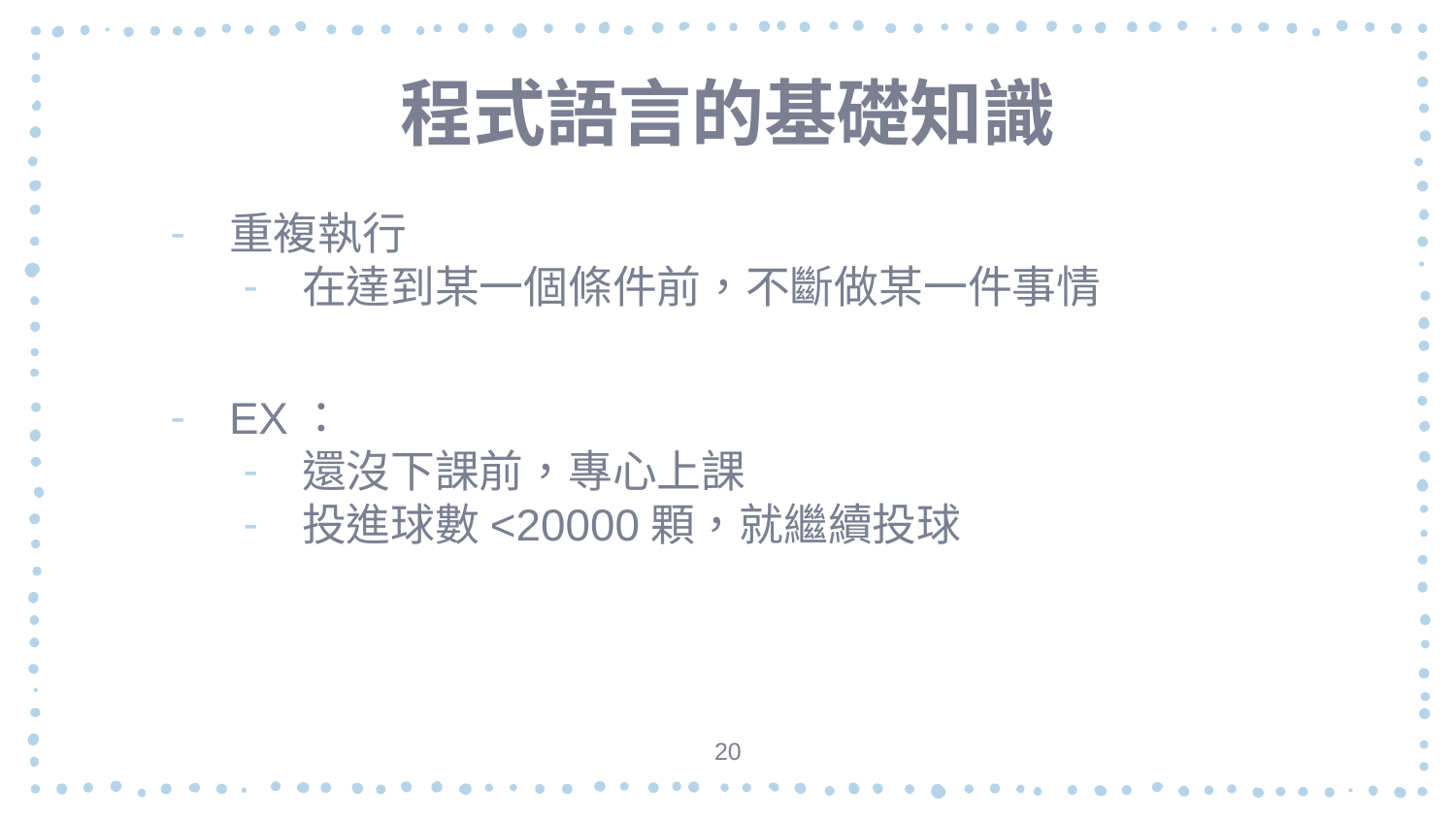

# 程式語言的基礎知識
重複執行
在達到某一個條件前，不斷做某一件事情

EX：
還沒下課前，專心上課
投進球數<20000顆，就繼續投球

20